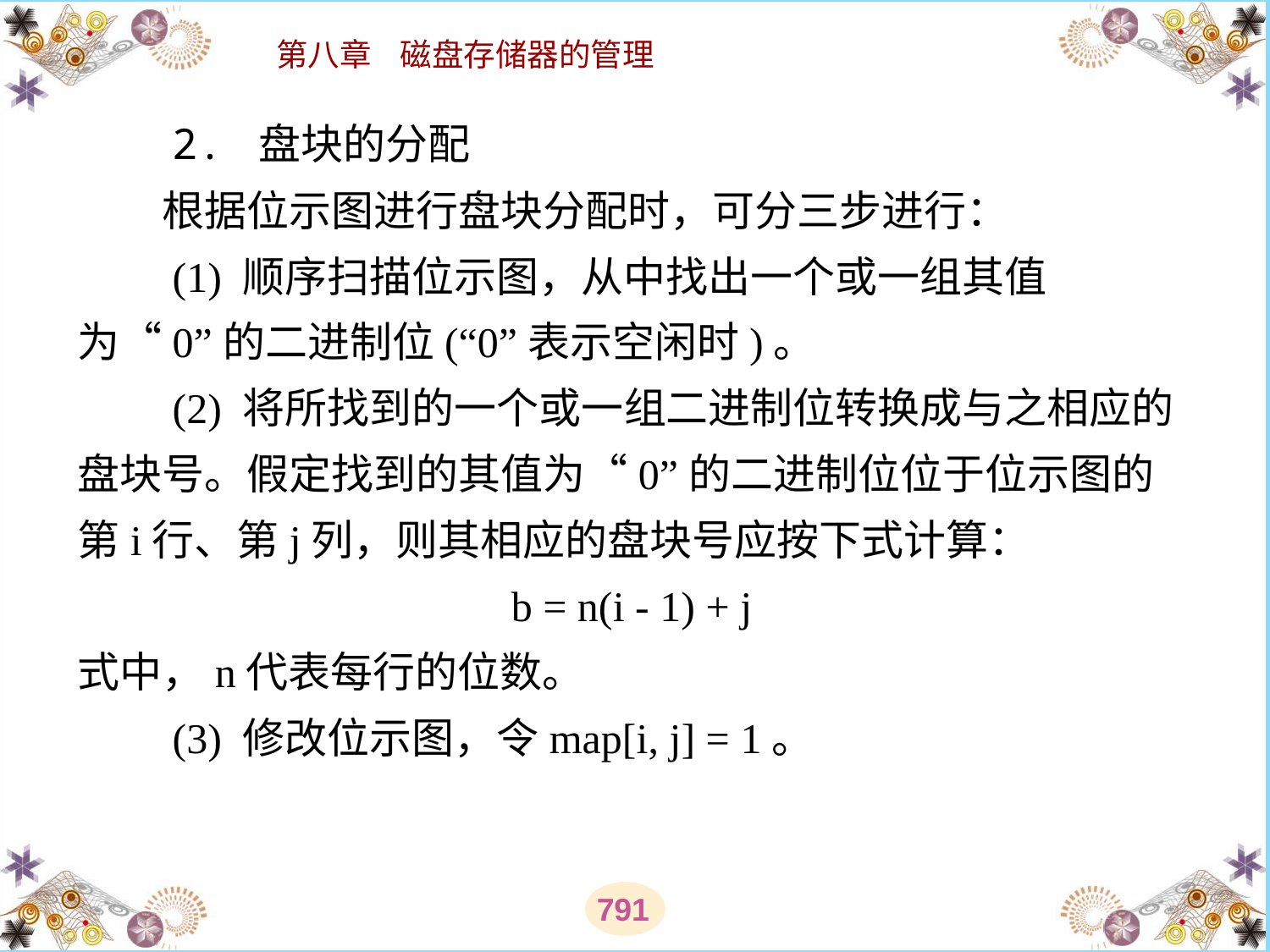

# 2. 盘块的分配 　　根据位示图进行盘块分配时，可分三步进行： 　　(1) 顺序扫描位示图，从中找出一个或一组其值为“0”的二进制位(“0”表示空闲时)。 　　(2) 将所找到的一个或一组二进制位转换成与之相应的盘块号。假定找到的其值为“0”的二进制位位于位示图的第i行、第j列，则其相应的盘块号应按下式计算： 　　　　　　　　　　b = n(i - 1) + j 式中，n代表每行的位数。 　　(3) 修改位示图，令map[i, j] = 1。